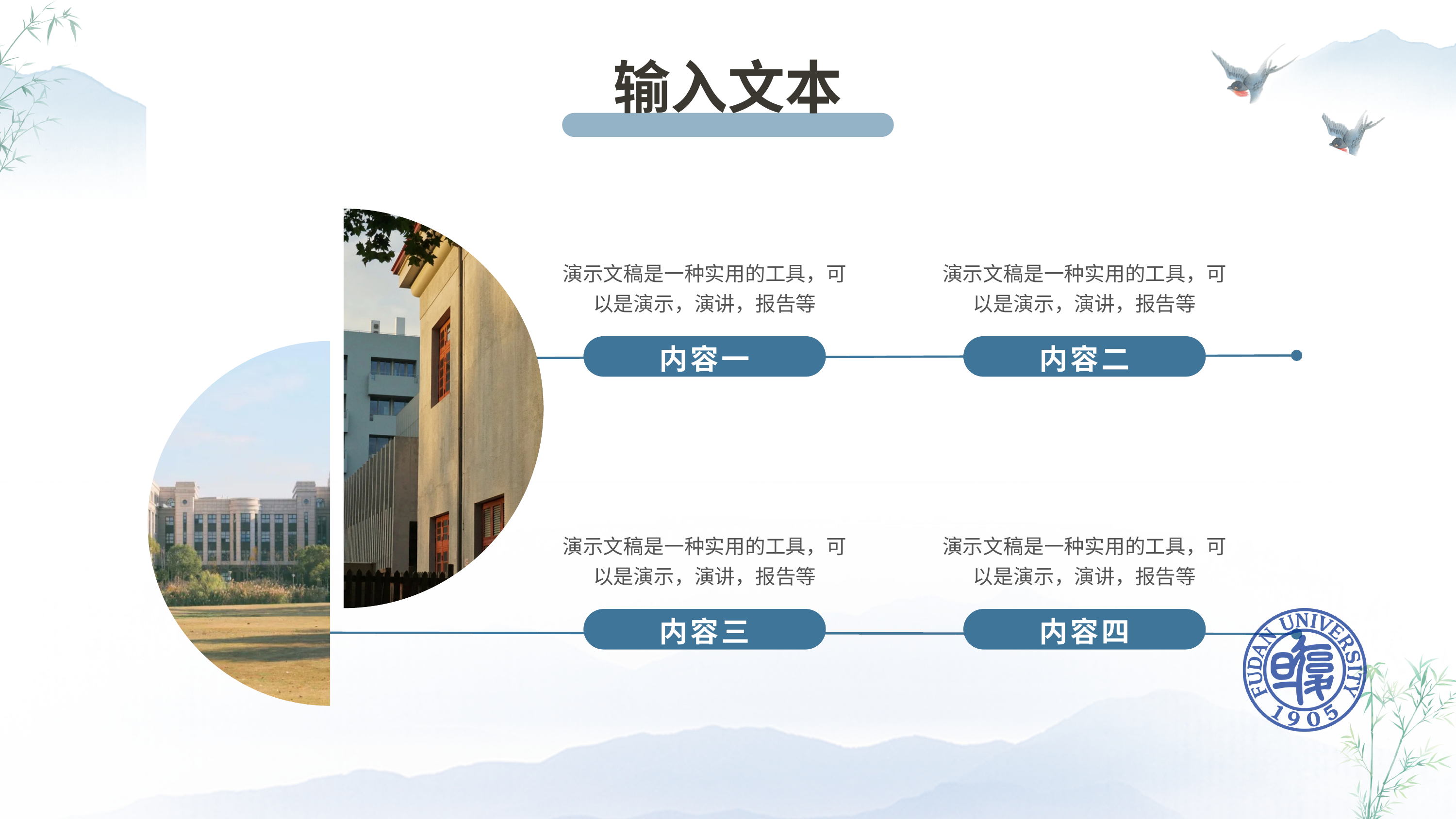

输入文本

演示文稿是一种实用的工具，可以是演示，演讲，报告等
内容一

演示文稿是一种实用的工具，可以是演示，演讲，报告等
内容二

演示文稿是一种实用的工具，可以是演示，演讲，报告等
内容三

演示文稿是一种实用的工具，可以是演示，演讲，报告等
内容四